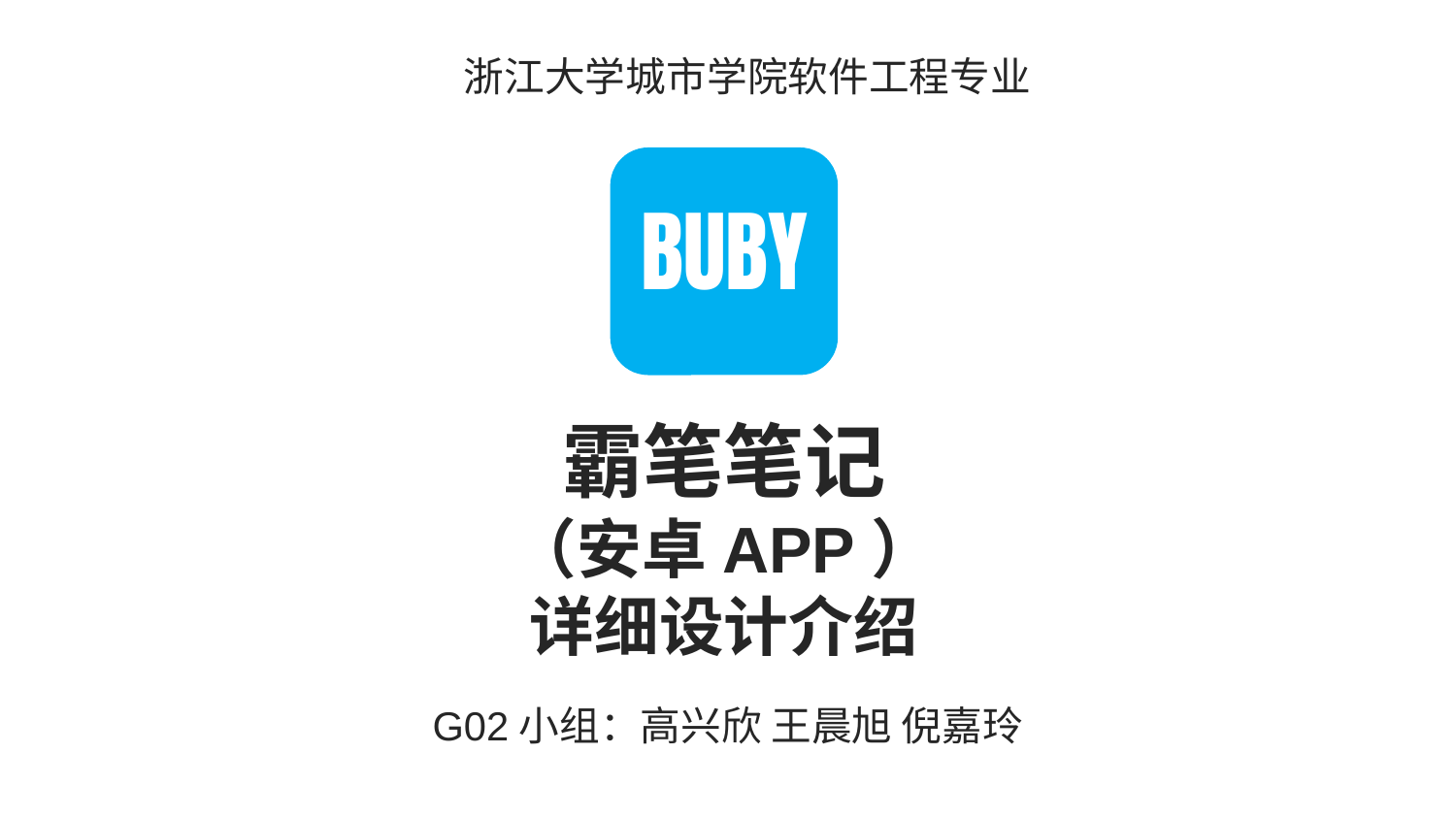

浙江大学城市学院软件工程专业

BUBY
霸笔笔记
（安卓APP）
详细设计介绍
G02小组：高兴欣 王晨旭 倪嘉玲